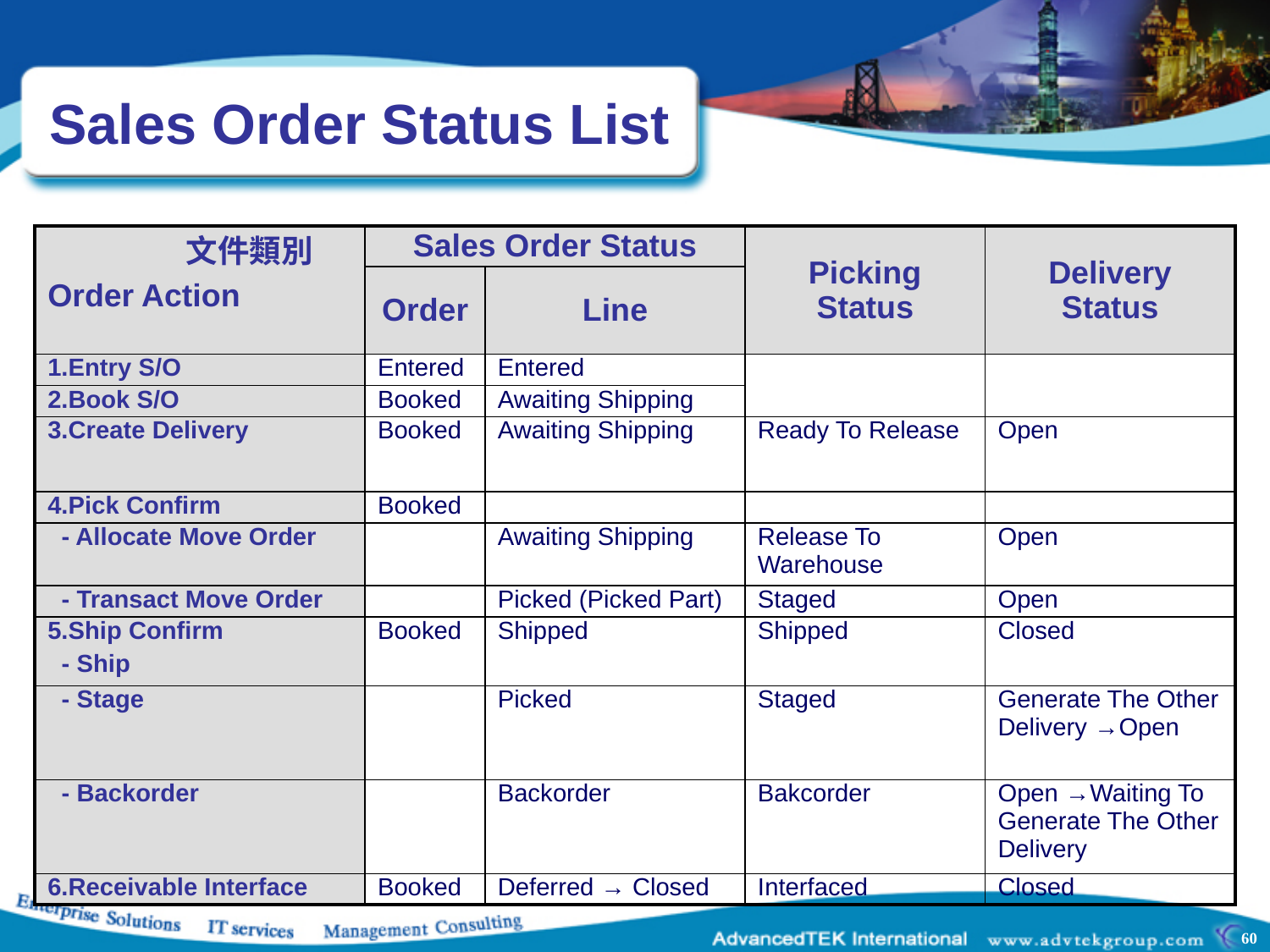

# Sales Order Status List
| 文件類別 Order Action | Sales Order Status |  | Picking Status | Delivery Status |
| --- | --- | --- | --- | --- |
|  | Order | Line |  |  |
| 1.Entry S/O | Entered | Entered |  |  |
| 2.Book S/O | Booked | Awaiting Shipping |  |  |
| 3.Create Delivery | Booked | Awaiting Shipping | Ready To Release | Open |
| 4.Pick Confirm | Booked |  |  |  |
| - Allocate Move Order |  | Awaiting Shipping | Release To Warehouse | Open |
| - Transact Move Order |  | Picked (Picked Part) | Staged | Open |
| 5.Ship Confirm - Ship | Booked | Shipped | Shipped | Closed |
| - Stage |  | Picked | Staged | Generate The Other Delivery →Open |
| - Backorder |  | Backorder | Bakcorder | Open →Waiting To Generate The Other Delivery |
| 6.Receivable Interface | Booked | Deferred → Closed | Interfaced | Closed |
60